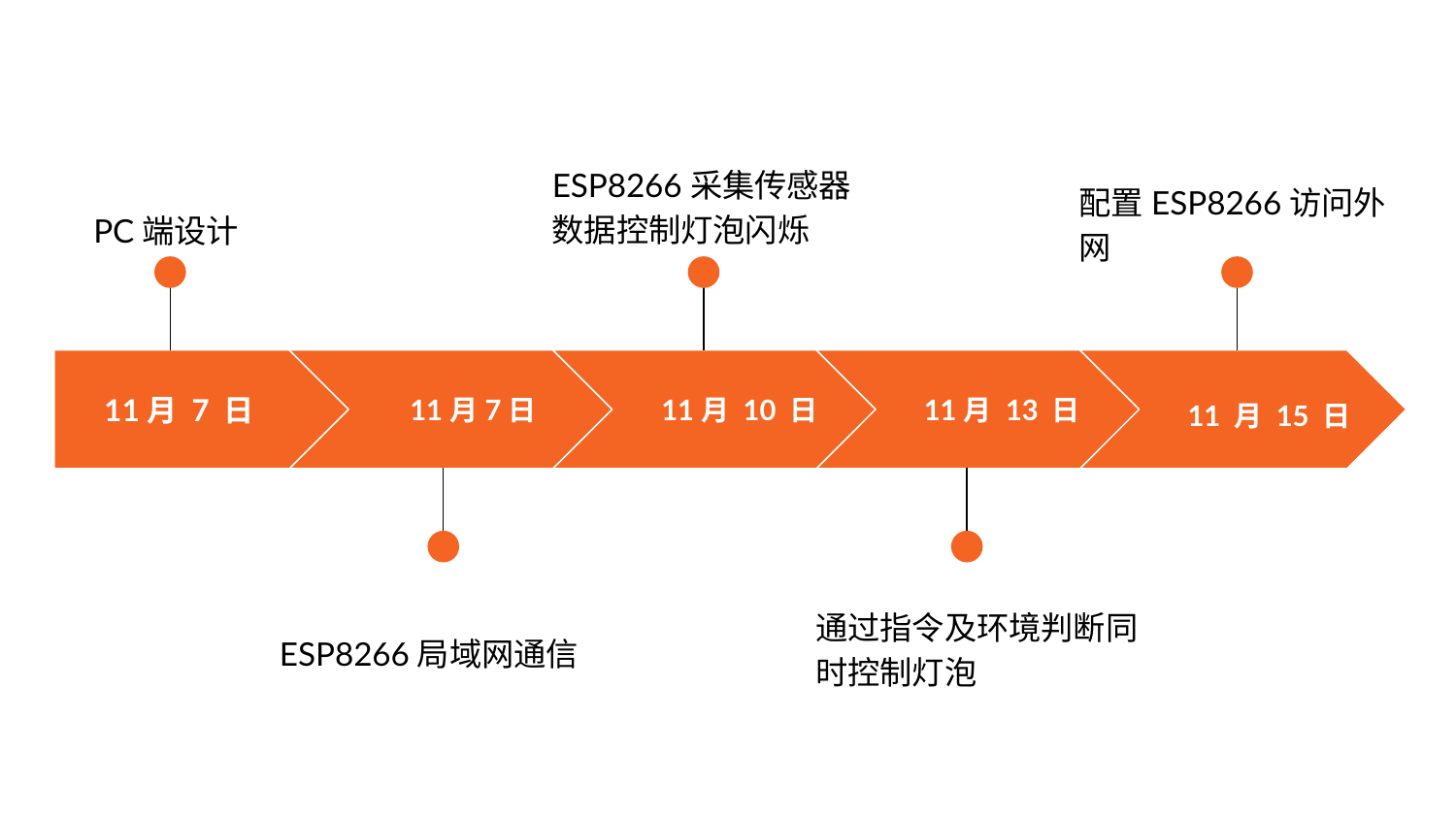

ESP8266采集传感器数据控制灯泡闪烁

配置ESP8266访问外网
PC端设计

11月 7 日
11月7日
11月 10 日
11月 13 日
11 月 15 日

通过指令及环境判断同时控制灯泡

ESP8266局域网通信